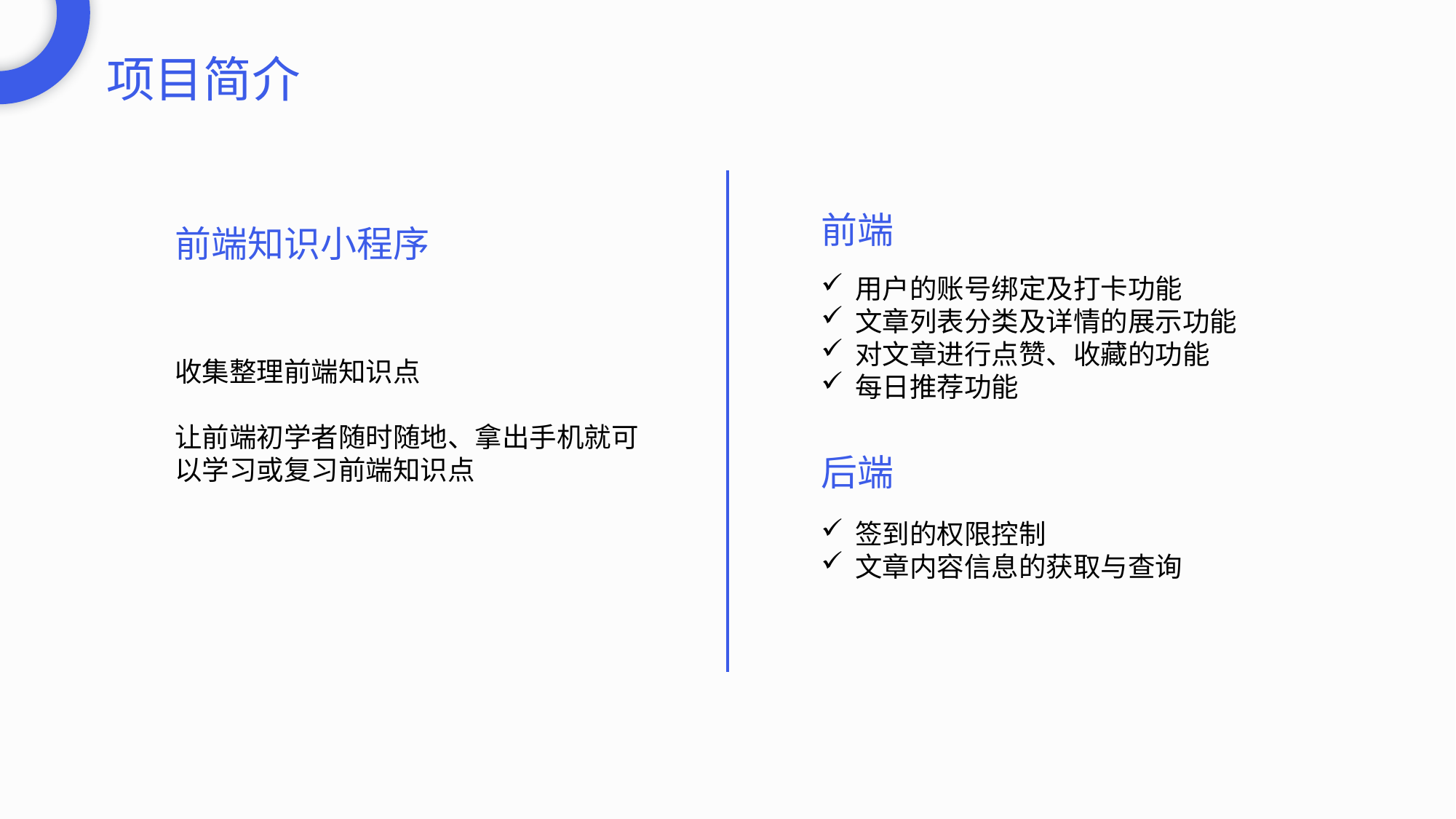

项目简介
前端
前端知识小程序
用户的账号绑定及打卡功能
文章列表分类及详情的展示功能
对文章进行点赞、收藏的功能
每日推荐功能
收集整理前端知识点

让前端初学者随时随地、拿出手机就可以学习或复习前端知识点
后端
签到的权限控制
文章内容信息的获取与查询